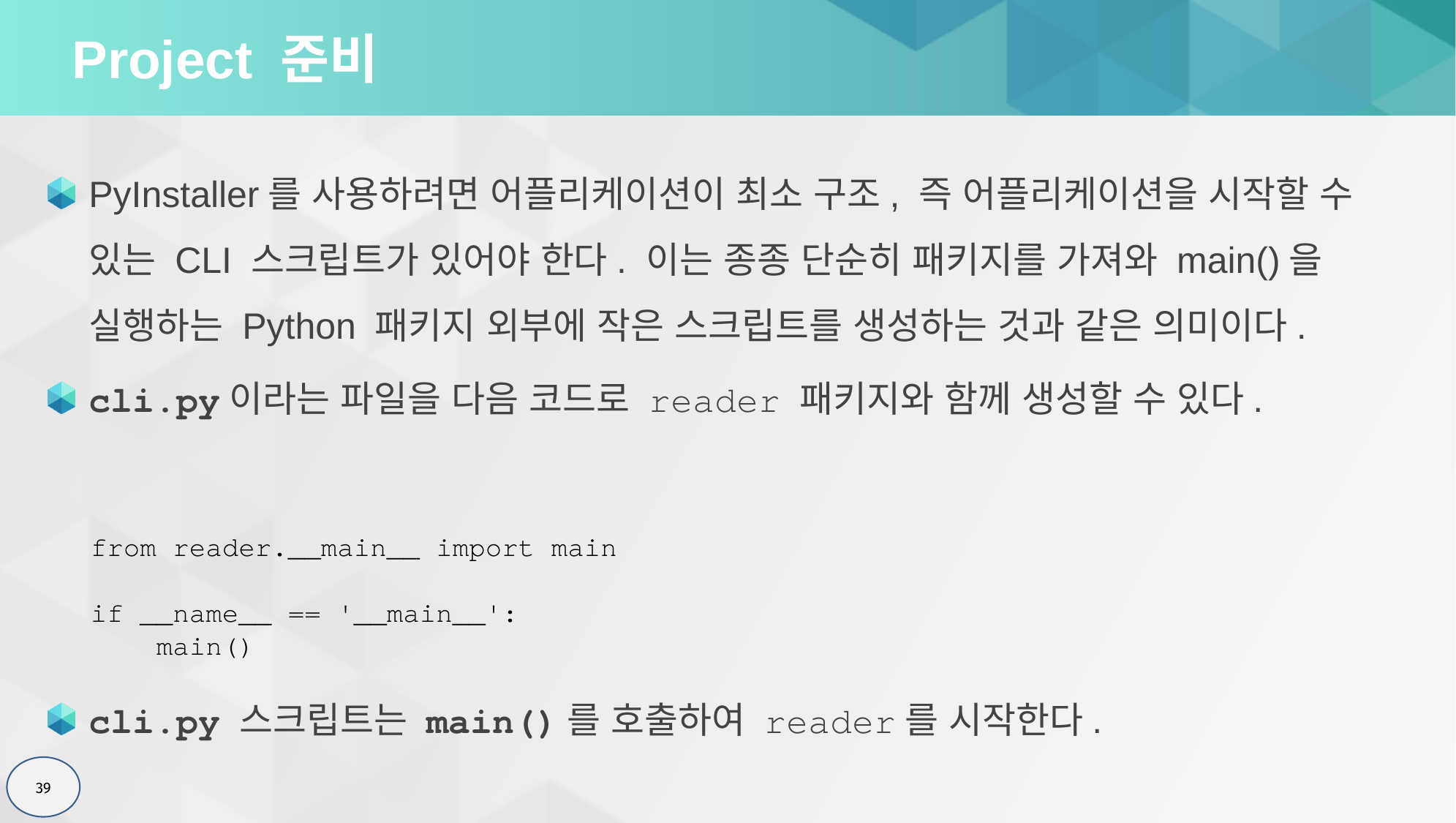

# Project 준비
PyInstaller를 사용하려면 어플리케이션이 최소 구조, 즉 어플리케이션을 시작할 수 있는 CLI 스크립트가 있어야 한다. 이는 종종 단순히 패키지를 가져와 main()을 실행하는 Python 패키지 외부에 작은 스크립트를 생성하는 것과 같은 의미이다.
cli.py이라는 파일을 다음 코드로 reader 패키지와 함께 생성할 수 있다.
from reader.__main__ import main

if __name__ == '__main__':
    main()
cli.py 스크립트는 main()를 호출하여 reader를 시작한다.